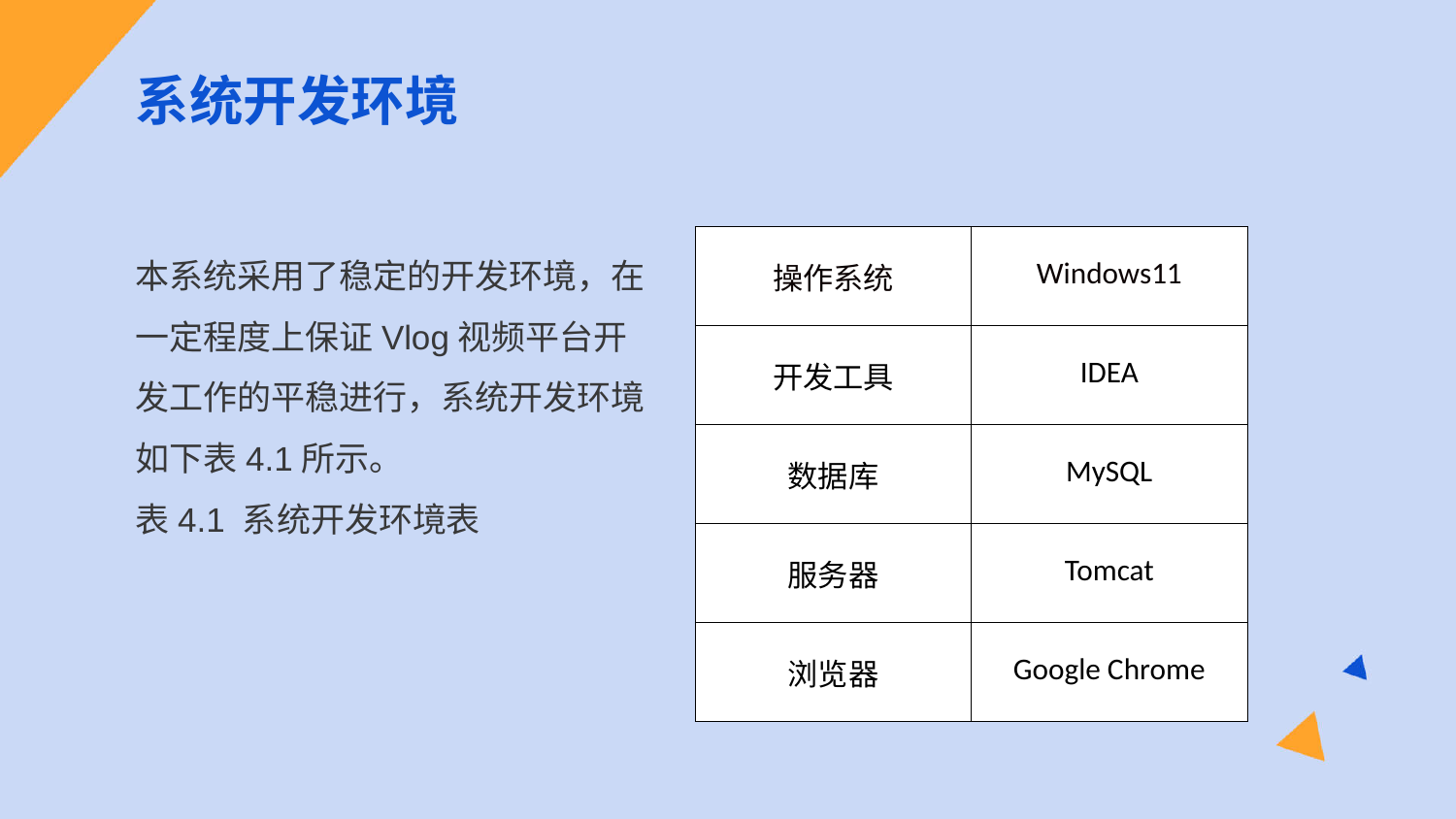

系统开发环境
本系统采用了稳定的开发环境，在一定程度上保证Vlog视频平台开发工作的平稳进行，系统开发环境如下表4.1所示。
表4.1 系统开发环境表
| 操作系统 | Windows11 |
| --- | --- |
| 开发工具 | IDEA |
| 数据库 | MySQL |
| 服务器 | Tomcat |
| 浏览器 | Google Chrome |